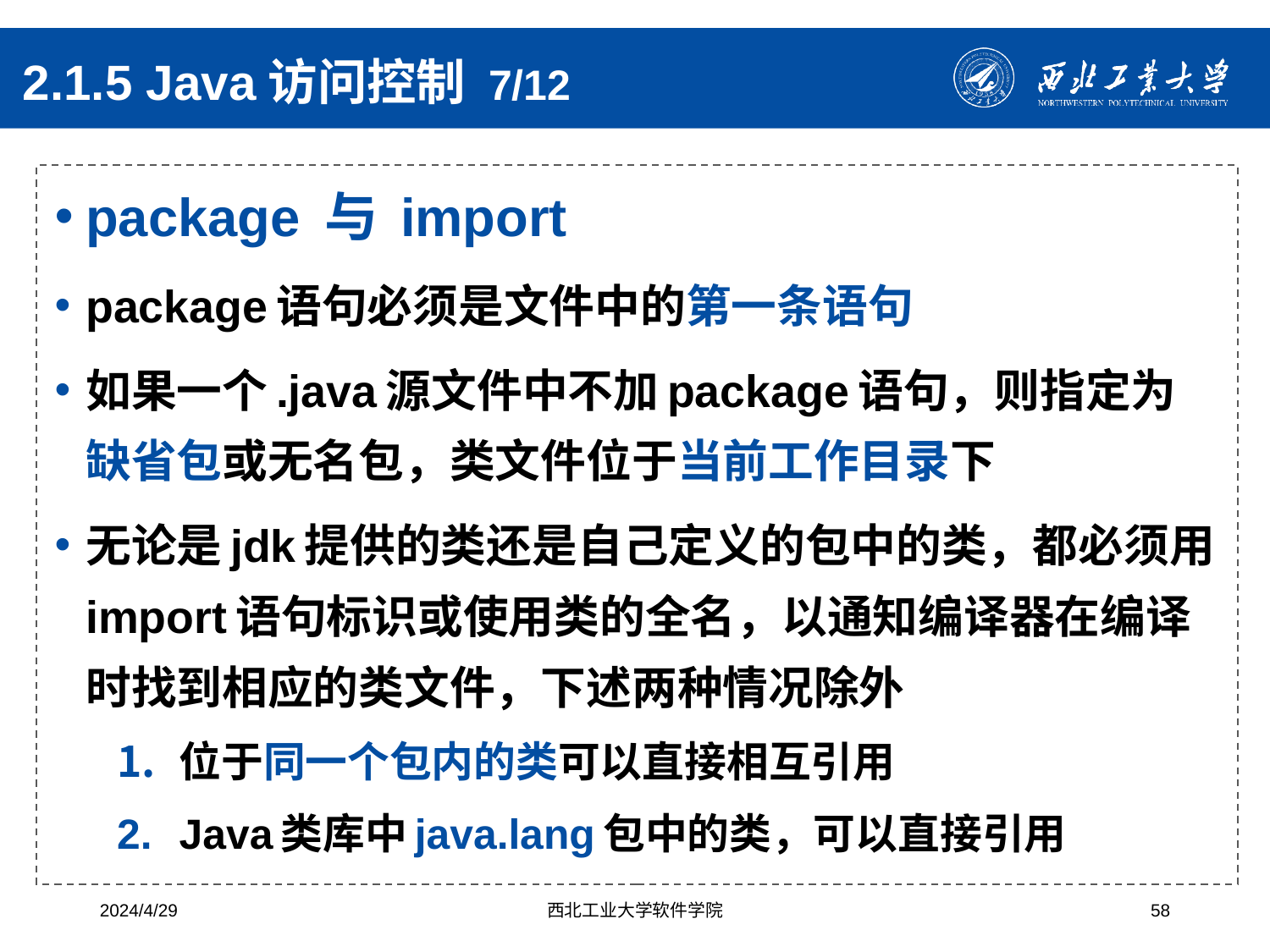

# 2.1.5 Java访问控制 7/12
package 与 import
package语句必须是文件中的第一条语句
如果一个.java源文件中不加package语句，则指定为缺省包或无名包，类文件位于当前工作目录下
无论是jdk提供的类还是自己定义的包中的类，都必须用import语句标识或使用类的全名，以通知编译器在编译时找到相应的类文件，下述两种情况除外
位于同一个包内的类可以直接相互引用
Java类库中java.lang包中的类，可以直接引用
2024/4/29
西北工业大学软件学院
58